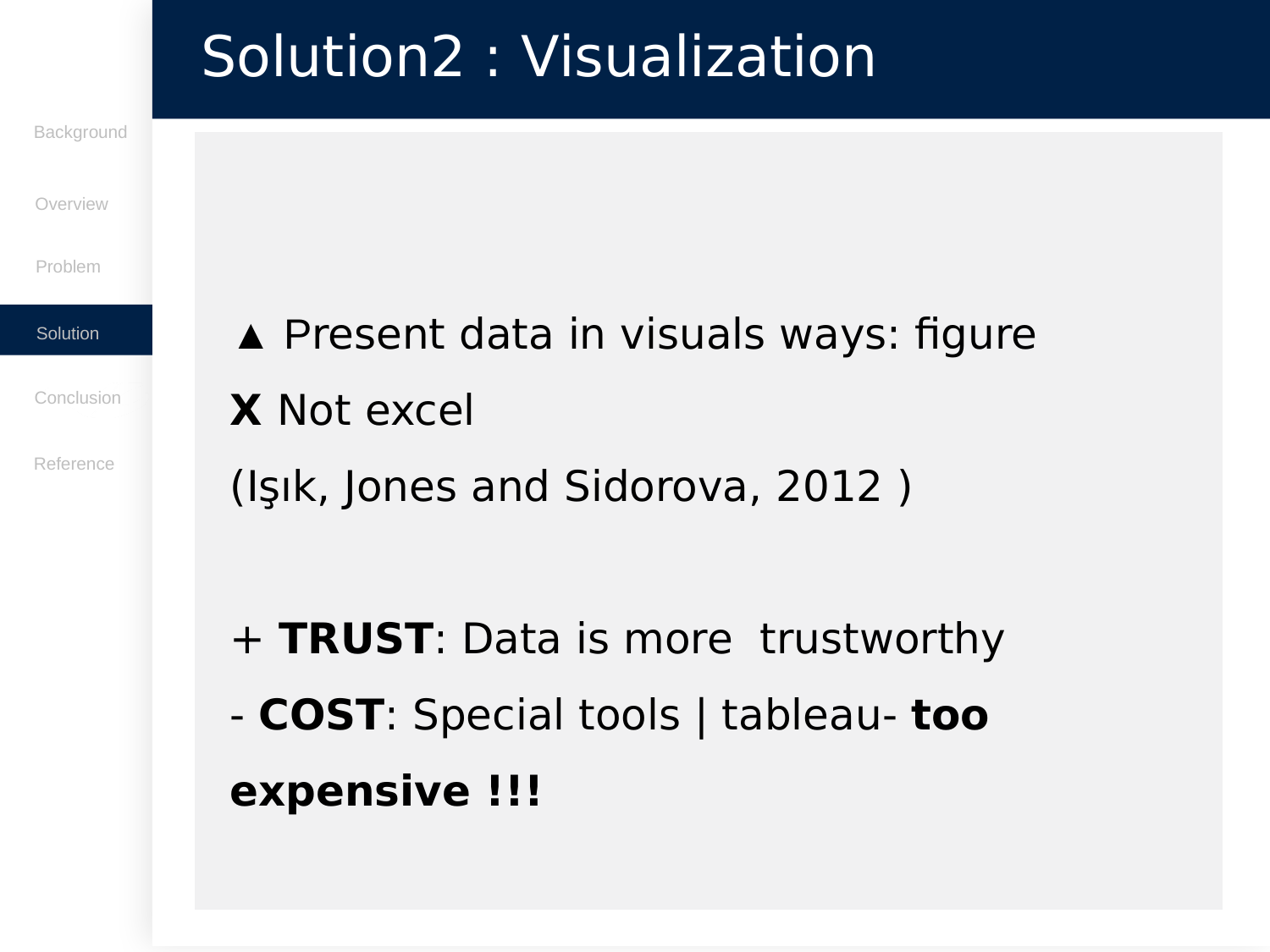

Solution2 : Visualization
Background

Overview
Problem
▲ Present data in visuals ways: figure
X Not excel
(Işık, Jones and Sidorova, 2012 )

+ TRUST: Data is more  trustworthy
- COST: Special tools | tableau- too expensive !!!

Solution

Conclusion
主体研究
Reference
8